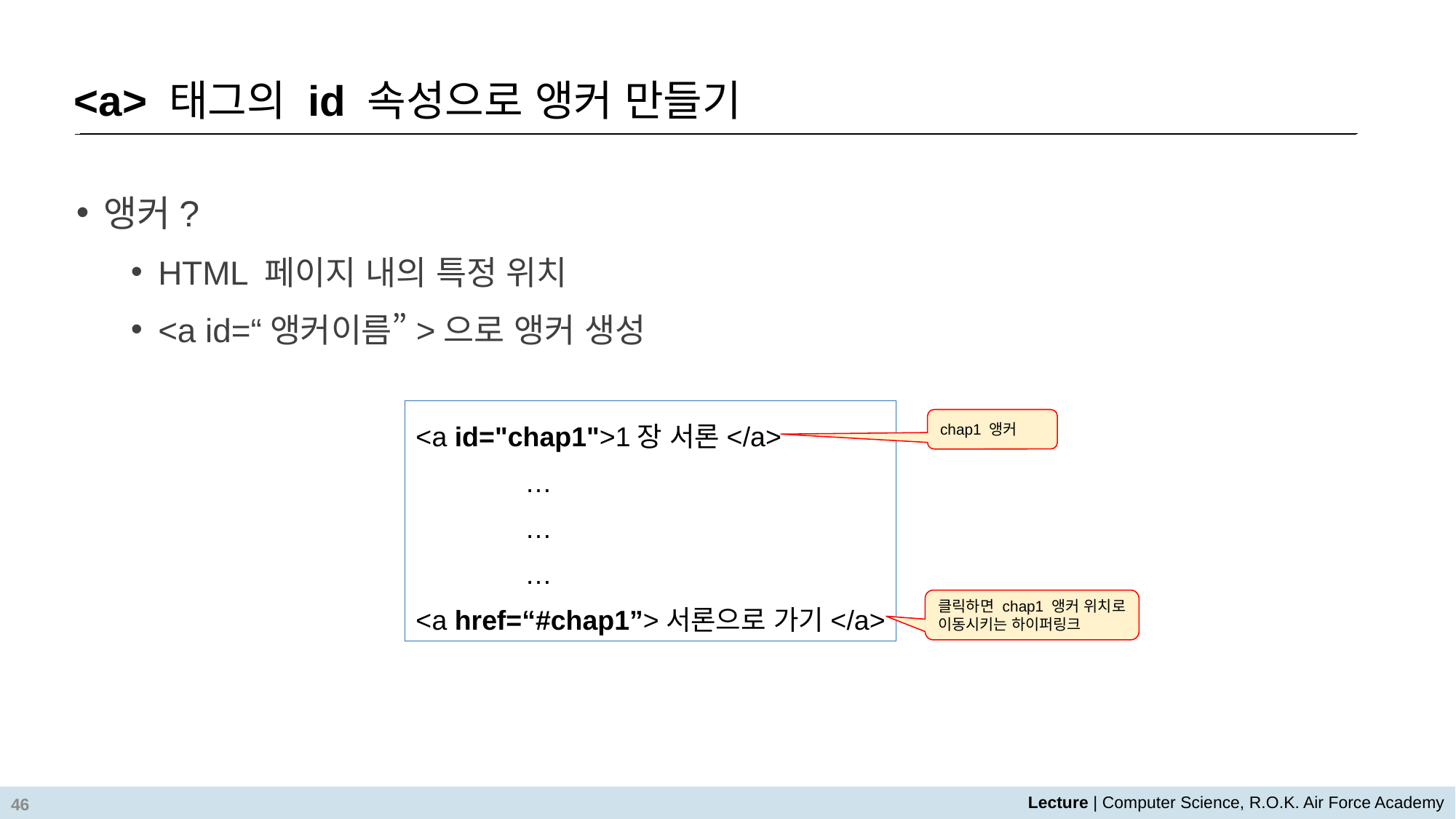

<a> 태그의 id 속성으로 앵커 만들기
앵커?
HTML 페이지 내의 특정 위치
<a id=“앵커이름”>으로 앵커 생성
<a id="chap1">1장 서론</a>
	…
	…
	…
<a href=“#chap1”>서론으로 가기</a>
chap1 앵커
클릭하면 chap1 앵커 위치로 이동시키는 하이퍼링크
46